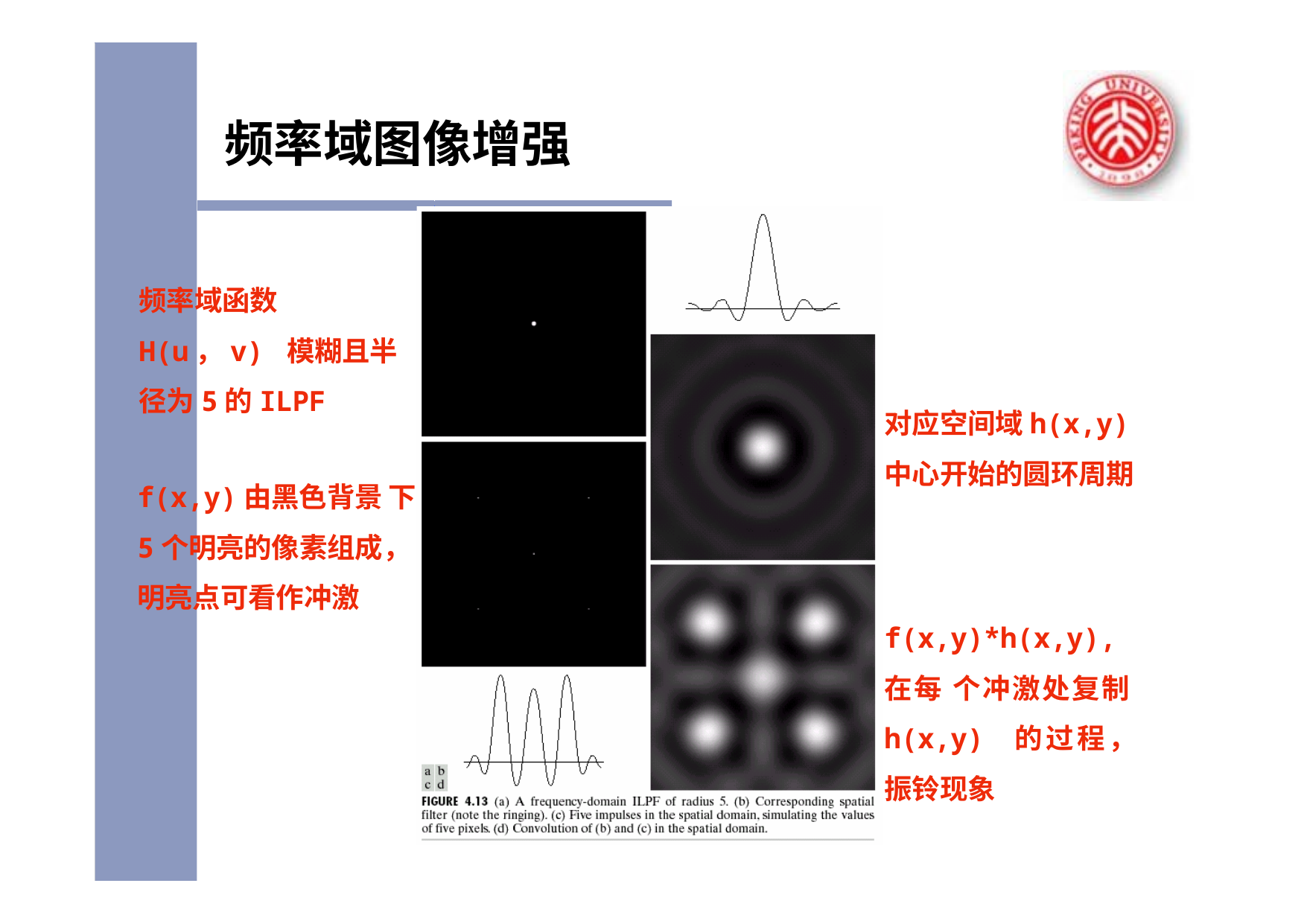

# 频率域图像增强

频率域函数H(u，v) 模糊且半径为5的ILPF
对应空间域h(x,y) 中心开始的圆环周期
f(x,y)由黑色背景 下5个明亮的像素组成， 明亮点可看作冲激
f(x,y)*h(x,y),在每 个冲激处复制h(x,y) 的过程，振铃现象